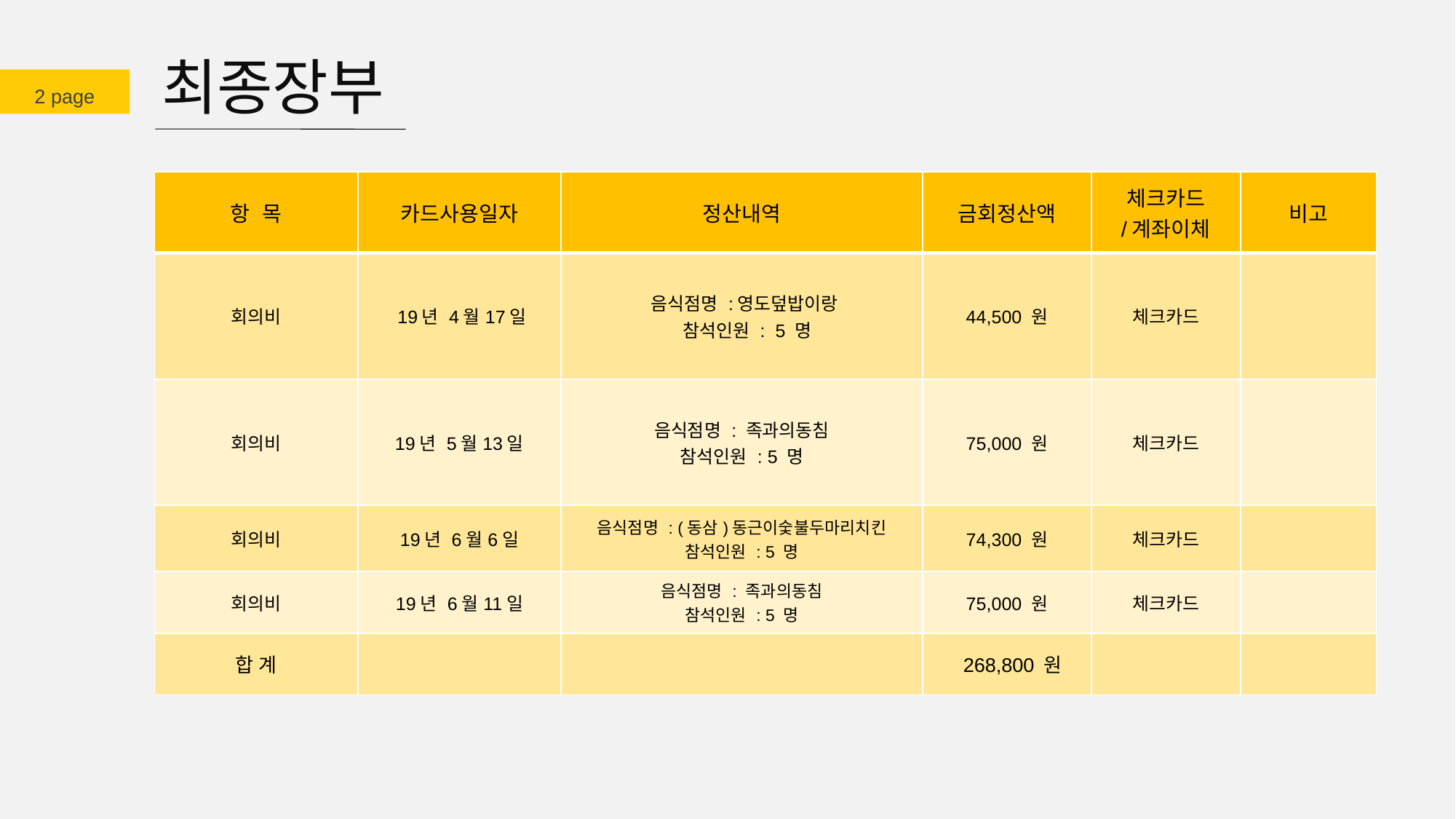

최종장부
2 page

| 항 목 | 카드사용일자 | 정산내역 | 금회정산액 | 체크카드 /계좌이체 | 비고 |
| --- | --- | --- | --- | --- | --- |
| 회의비 | 19년 4월17일 | 음식점명 :영도덮밥이랑 참석인원 : 5 명 | 44,500 원 | 체크카드 |  |
| 회의비 | 19년 5월13일 | 음식점명 : 족과의동침 참석인원 : 5 명 | 75,000 원 | 체크카드 |  |
| 회의비 | 19년 6월6일 | 음식점명 : (동삼)동근이숯불두마리치킨 참석인원 : 5 명 | 74,300 원 | 체크카드 |  |
| 회의비 | 19년 6월11일 | 음식점명 : 족과의동침 참석인원 : 5 명 | 75,000 원 | 체크카드 |  |
| 합 계 |  |  | 268,800 원 |  |  |